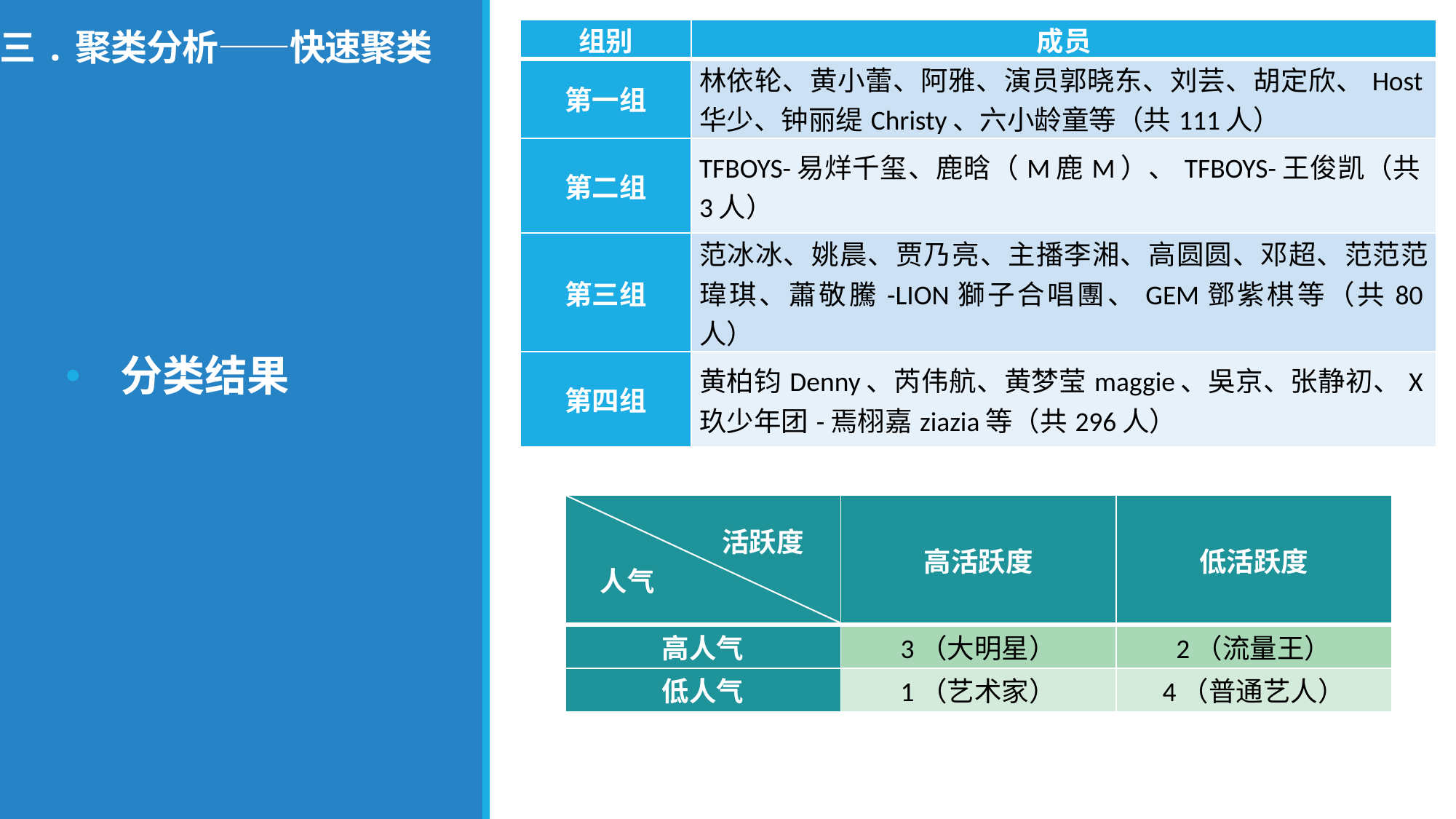

# 三.聚类分析——快速聚类
| 组别 | 成员 |
| --- | --- |
| 第一组 | 林依轮、黄小蕾、阿雅、演员郭晓东、刘芸、胡定欣、Host华少、钟丽缇Christy、六小龄童等（共111人） |
| 第二组 | TFBOYS-易烊千玺、鹿晗（M鹿M）、TFBOYS-王俊凯（共3人） |
| 第三组 | 范冰冰、姚晨、贾乃亮、主播李湘、高圆圆、邓超、范范范瑋琪、蕭敬騰-LION獅子合唱團、GEM鄧紫棋等（共80人） |
| 第四组 | 黄柏钧Denny、芮伟航、黄梦莹maggie、吳京、张静初、X玖少年团-焉栩嘉ziazia等（共296人） |
分类结果

| 活跃度 人气 | 高活跃度 | 低活跃度 |
| --- | --- | --- |
| 高人气 | 3（大明星） | 2（流量王） |
| 低人气 | 1（艺术家） | 4（普通艺人） |